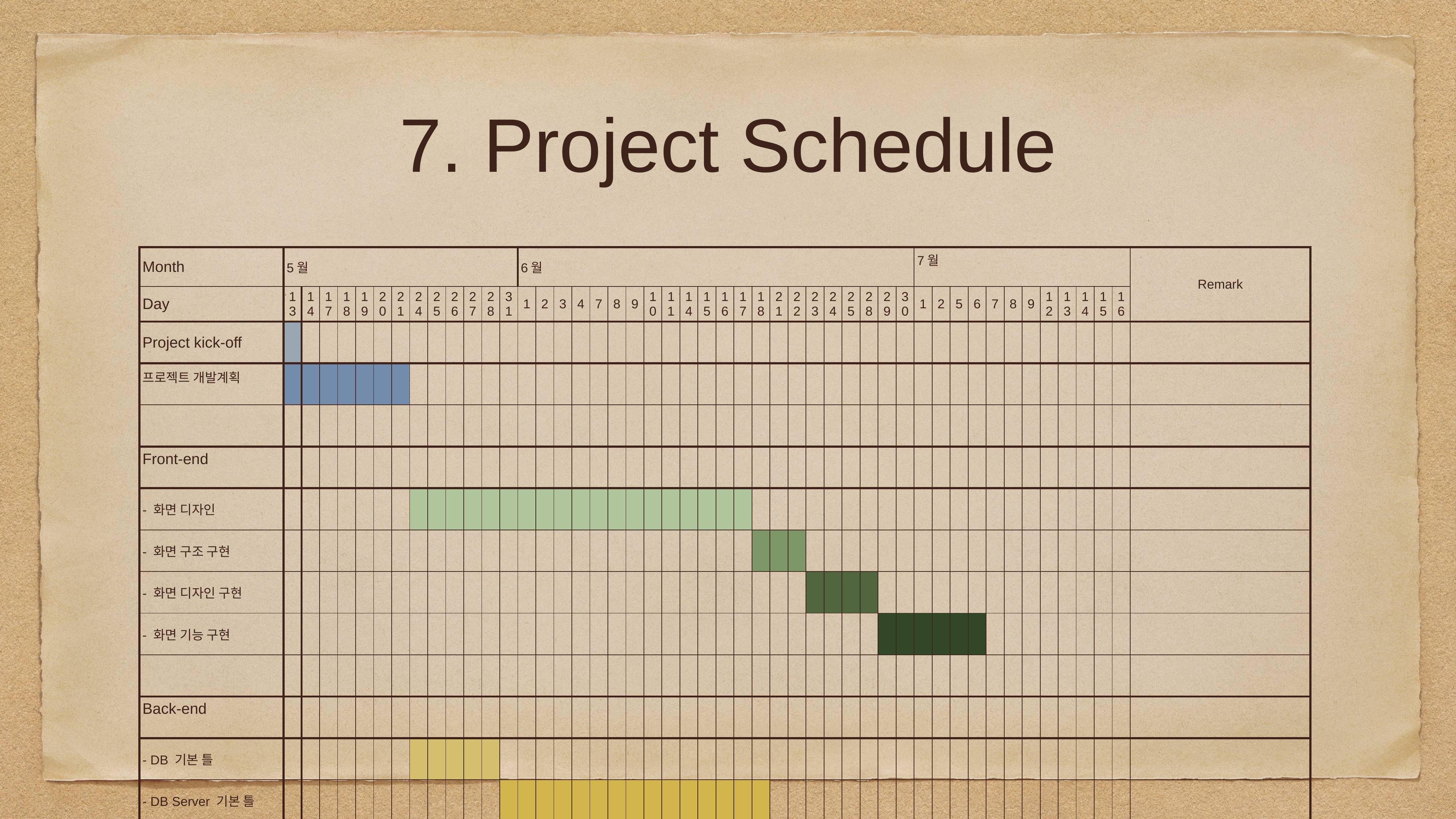

# 7. Project Schedule
| Month |  |  |  |  |  |  |  | 5월 |  |  |  |  |  |  |  |  |  |  |  |  | 6월 |  |  |  |  |  |  |  |  |  |  |  |  |  |  |  |  |  |  |  |  |  | 7월 |  |  |  |  |  |  |  |  |  |  |  | Remark |  |  |  |  |  |  |  |  |  |
| --- | --- | --- | --- | --- | --- | --- | --- | --- | --- | --- | --- | --- | --- | --- | --- | --- | --- | --- | --- | --- | --- | --- | --- | --- | --- | --- | --- | --- | --- | --- | --- | --- | --- | --- | --- | --- | --- | --- | --- | --- | --- | --- | --- | --- | --- | --- | --- | --- | --- | --- | --- | --- | --- | --- | --- | --- | --- | --- | --- | --- | --- | --- | --- | --- |
| Day |  |  |  |  |  |  |  | 13 | 14 | 17 | 18 | 19 | 20 | 21 | 24 | 25 | 26 | 27 | 28 | 31 | 1 | 2 | 3 | 4 | 7 | 8 | 9 | 10 | 11 | 14 | 15 | 16 | 17 | 18 | 21 | 22 | 23 | 24 | 25 | 28 | 29 | 30 | 1 | 2 | 5 | 6 | 7 | 8 | 9 | 12 | 13 | 14 | 15 | 16 |  |  |  |  |  |  |  |  |  |  |
| Project kick-off |  |  |  |  |  |  |  |  |  |  |  |  |  |  |  |  |  |  |  |  |  |  |  |  |  |  |  |  |  |  |  |  |  |  |  |  |  |  |  |  |  |  |  |  |  |  |  |  |  |  |  |  |  |  |  |  |  |  |  |  |  |  |  |  |
| 프로젝트 개발계획 |  |  |  |  |  |  |  |  |  |  |  |  |  |  |  |  |  |  |  |  |  |  |  |  |  |  |  |  |  |  |  |  |  |  |  |  |  |  |  |  |  |  |  |  |  |  |  |  |  |  |  |  |  |  |  |  |  |  |  |  |  |  |  |  |
|  |  |  |  |  |  |  |  |  |  |  |  |  |  |  |  |  |  |  |  |  |  |  |  |  |  |  |  |  |  |  |  |  |  |  |  |  |  |  |  |  |  |  |  |  |  |  |  |  |  |  |  |  |  |  |  |  |  |  |  |  |  |  |  |  |
| Front-end |  |  |  |  |  |  |  |  |  |  |  |  |  |  |  |  |  |  |  |  |  |  |  |  |  |  |  |  |  |  |  |  |  |  |  |  |  |  |  |  |  |  |  |  |  |  |  |  |  |  |  |  |  |  |  |  |  |  |  |  |  |  |  |  |
| - 화면 디자인 |  |  |  |  |  |  |  |  |  |  |  |  |  |  |  |  |  |  |  |  |  |  |  |  |  |  |  |  |  |  |  |  |  |  |  |  |  |  |  |  |  |  |  |  |  |  |  |  |  |  |  |  |  |  |  |  |  |  |  |  |  |  |  |  |
| - 화면 구조 구현 |  |  |  |  |  |  |  |  |  |  |  |  |  |  |  |  |  |  |  |  |  |  |  |  |  |  |  |  |  |  |  |  |  |  |  |  |  |  |  |  |  |  |  |  |  |  |  |  |  |  |  |  |  |  |  |  |  |  |  |  |  |  |  |  |
| - 화면 디자인 구현 |  |  |  |  |  |  |  |  |  |  |  |  |  |  |  |  |  |  |  |  |  |  |  |  |  |  |  |  |  |  |  |  |  |  |  |  |  |  |  |  |  |  |  |  |  |  |  |  |  |  |  |  |  |  |  |  |  |  |  |  |  |  |  |  |
| - 화면 기능 구현 |  |  |  |  |  |  |  |  |  |  |  |  |  |  |  |  |  |  |  |  |  |  |  |  |  |  |  |  |  |  |  |  |  |  |  |  |  |  |  |  |  |  |  |  |  |  |  |  |  |  |  |  |  |  |  |  |  |  |  |  |  |  |  |  |
|  |  |  |  |  |  |  |  |  |  |  |  |  |  |  |  |  |  |  |  |  |  |  |  |  |  |  |  |  |  |  |  |  |  |  |  |  |  |  |  |  |  |  |  |  |  |  |  |  |  |  |  |  |  |  |  |  |  |  |  |  |  |  |  |  |
| Back-end |  |  |  |  |  |  |  |  |  |  |  |  |  |  |  |  |  |  |  |  |  |  |  |  |  |  |  |  |  |  |  |  |  |  |  |  |  |  |  |  |  |  |  |  |  |  |  |  |  |  |  |  |  |  |  |  |  |  |  |  |  |  |  |  |
| - DB 기본 틀 |  |  |  |  |  |  |  |  |  |  |  |  |  |  |  |  |  |  |  |  |  |  |  |  |  |  |  |  |  |  |  |  |  |  |  |  |  |  |  |  |  |  |  |  |  |  |  |  |  |  |  |  |  |  |  |  |  |  |  |  |  |  |  |  |
| - DB Server 기본 틀 |  |  |  |  |  |  |  |  |  |  |  |  |  |  |  |  |  |  |  |  |  |  |  |  |  |  |  |  |  |  |  |  |  |  |  |  |  |  |  |  |  |  |  |  |  |  |  |  |  |  |  |  |  |  |  |  |  |  |  |  |  |  |  |  |
| - Eclipse Connection |  |  |  |  |  |  |  |  |  |  |  |  |  |  |  |  |  |  |  |  |  |  |  |  |  |  |  |  |  |  |  |  |  |  |  |  |  |  |  |  |  |  |  |  |  |  |  |  |  |  |  |  |  |  | Oracle & MySQL |  |  |  |  |  |  |  |  |  |
| DB Development |  |  |  |  |  |  |  |  |  |  |  |  |  |  |  |  |  |  |  |  |  |  |  |  |  |  |  |  |  |  |  |  |  |  |  |  |  |  |  |  |  |  |  |  |  |  |  |  |  |  |  |  |  |  | Oracle & MySQL |  |  |  |  |  |  |  |  |  |
|  |  |  |  |  |  |  |  |  |  |  |  |  |  |  |  |  |  |  |  |  |  |  |  |  |  |  |  |  |  |  |  |  |  |  |  |  |  |  |  |  |  |  |  |  |  |  |  |  |  |  |  |  |  |  |  |  |  |  |  |  |  |  |  |  |
| AI |  |  |  |  |  |  |  |  |  |  |  |  |  |  |  |  |  |  |  |  |  |  |  |  |  |  |  |  |  |  |  |  |  |  |  |  |  |  |  |  |  |  |  |  |  |  |  |  |  |  |  |  |  |  | 잠정 보류 |  |  |  |  |  |  |  |  |  |
| 데이터 수집 및 전처리 |  |  |  |  |  |  |  |  |  |  |  |  |  |  |  |  |  |  |  |  |  |  |  |  |  |  |  |  |  |  |  |  |  |  |  |  |  |  |  |  |  |  |  |  |  |  |  |  |  |  |  |  |  |  |  |  |  |  |  |  |  |  |  |  |
| 모델개발 |  |  |  |  |  |  |  |  |  |  |  |  |  |  |  |  |  |  |  |  |  |  |  |  |  |  |  |  |  |  |  |  |  |  |  |  |  |  |  |  |  |  |  |  |  |  |  |  |  |  |  |  |  |  |  |  |  |  |  |  |  |  |  |  |
| 모델학습 및 유지보수 |  |  |  |  |  |  |  |  |  |  |  |  |  |  |  |  |  |  |  |  |  |  |  |  |  |  |  |  |  |  |  |  |  |  |  |  |  |  |  |  |  |  |  |  |  |  |  |  |  |  |  |  |  |  |  |  |  |  |  |  |  |  |  |  |
| 통합 |  |  |  |  |  |  |  |  |  |  |  |  |  |  |  |  |  |  |  |  |  |  |  |  |  |  |  |  |  |  |  |  |  |  |  |  |  |  |  |  |  |  |  |  |  |  |  |  |  |  |  |  |  |  |  |  |  |  |  |  |  |  |  |  |
|  |  |  |  |  |  |  |  |  |  |  |  |  |  |  |  |  |  |  |  |  |  |  |  |  |  |  |  |  |  |  |  |  |  |  |  |  |  |  |  |  |  |  |  |  |  |  |  |  |  |  |  |  |  |  |  |  |  |  |  |  |  |  |  |  |